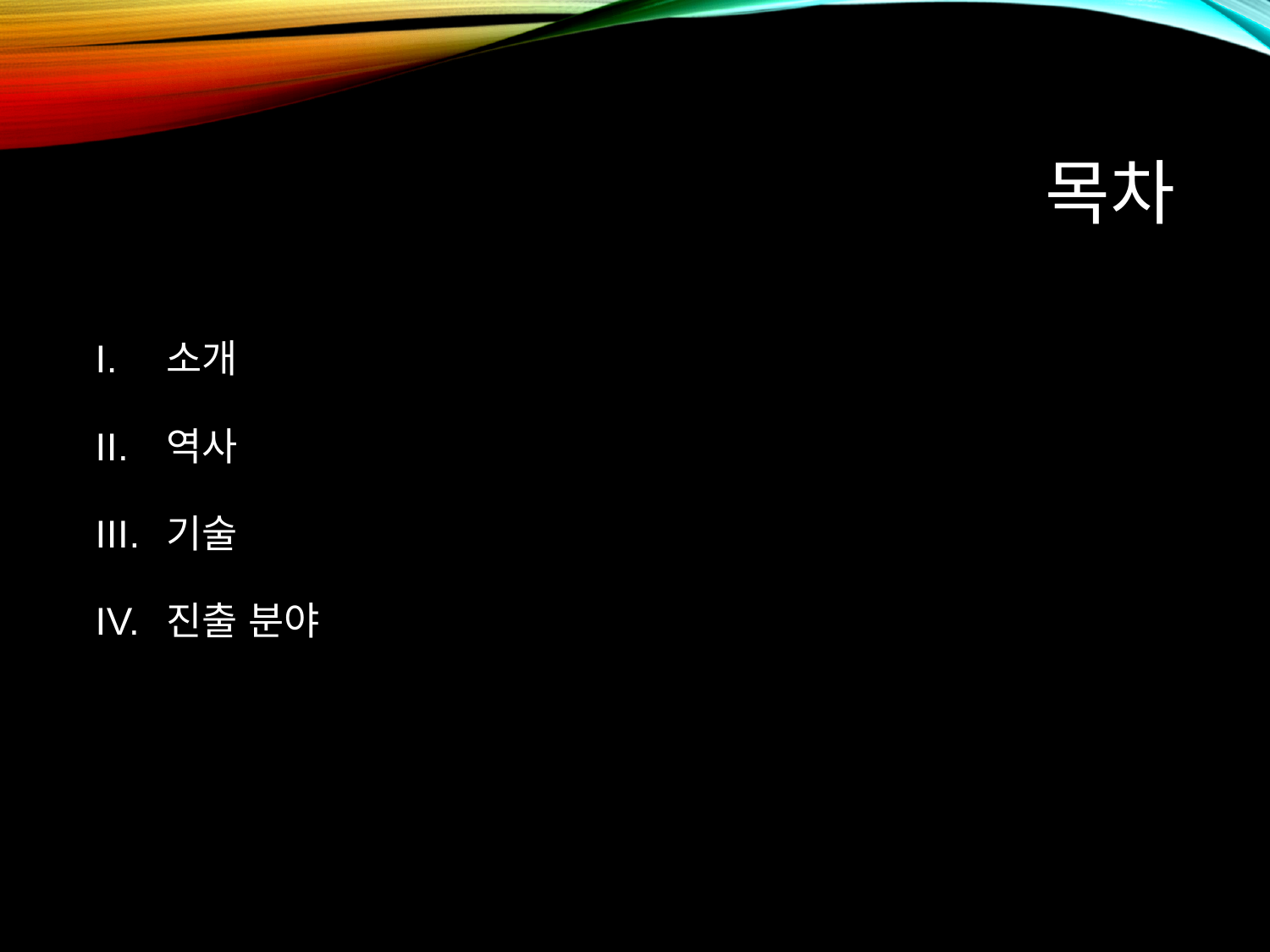

# 목차
소개
역사
기술
진출 분야